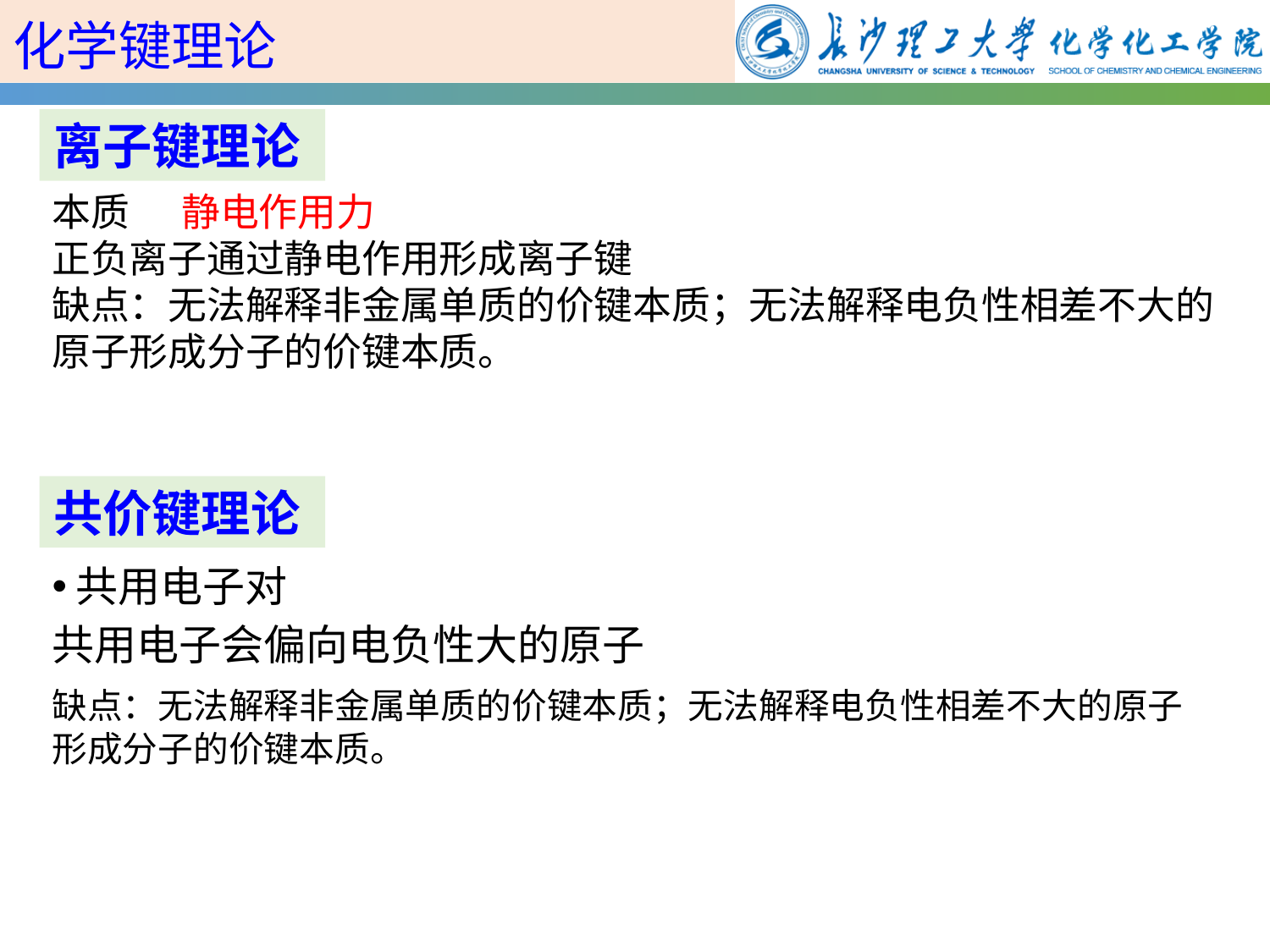

化学键理论
离子键理论
本质      静电作用力
正负离子通过静电作用形成离子键
缺点：无法解释非金属单质的价键本质；无法解释电负性相差不大的原子形成分子的价键本质。
共价键理论
共用电子对
共用电子会偏向电负性大的原子
缺点：无法解释非金属单质的价键本质；无法解释电负性相差不大的原子形成分子的价键本质。

37